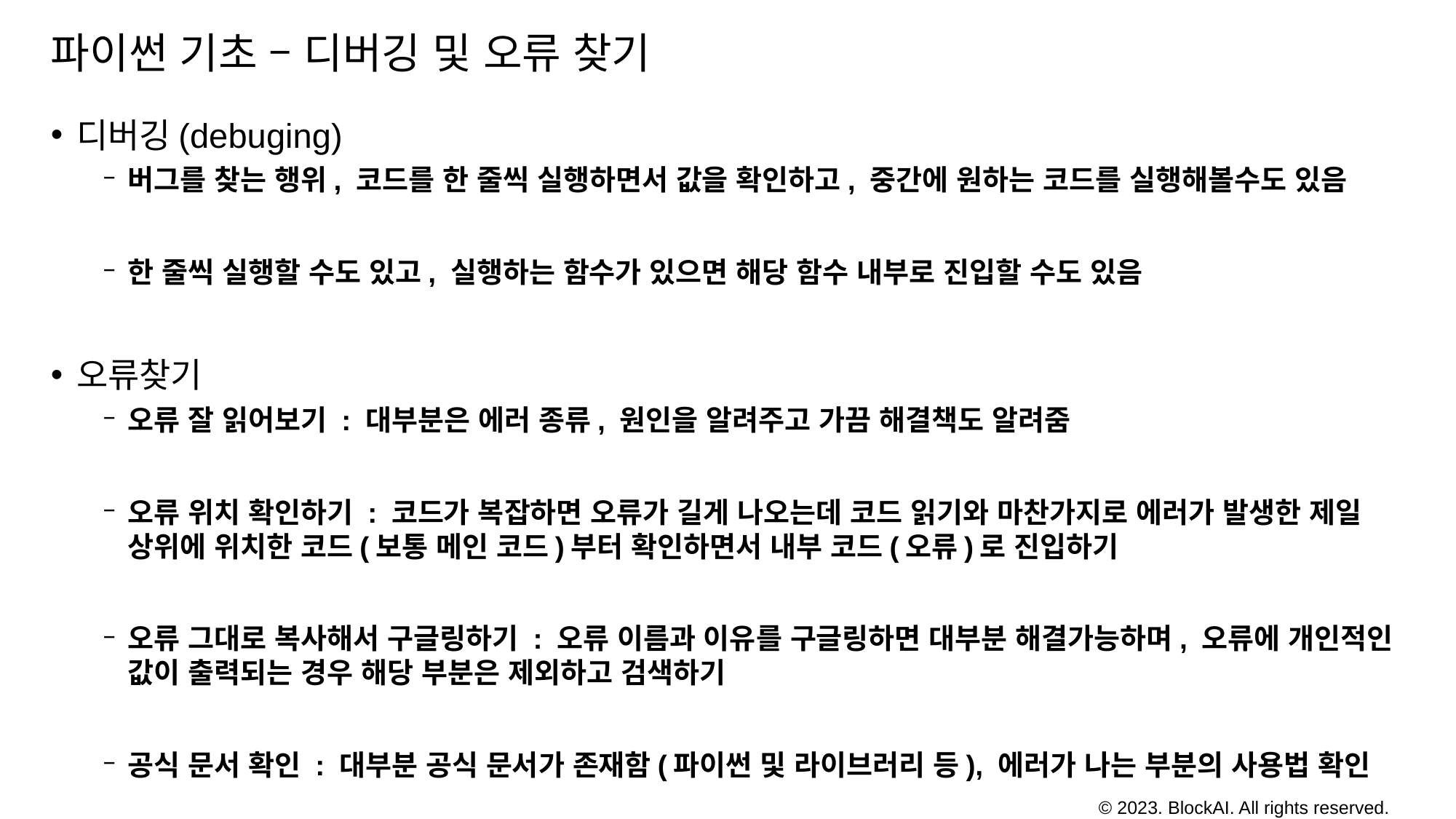

# 파이썬 기초 – 디버깅 및 오류 찾기
디버깅(debuging)
버그를 찾는 행위, 코드를 한 줄씩 실행하면서 값을 확인하고, 중간에 원하는 코드를 실행해볼수도 있음

한 줄씩 실행할 수도 있고, 실행하는 함수가 있으면 해당 함수 내부로 진입할 수도 있음

오류찾기
오류 잘 읽어보기 : 대부분은 에러 종류, 원인을 알려주고 가끔 해결책도 알려줌

오류 위치 확인하기 : 코드가 복잡하면 오류가 길게 나오는데 코드 읽기와 마찬가지로 에러가 발생한 제일 상위에 위치한 코드(보통 메인 코드)부터 확인하면서 내부 코드(오류)로 진입하기

오류 그대로 복사해서 구글링하기 : 오류 이름과 이유를 구글링하면 대부분 해결가능하며, 오류에 개인적인 값이 출력되는 경우 해당 부분은 제외하고 검색하기

공식 문서 확인 : 대부분 공식 문서가 존재함(파이썬 및 라이브러리 등), 에러가 나는 부분의 사용법 확인